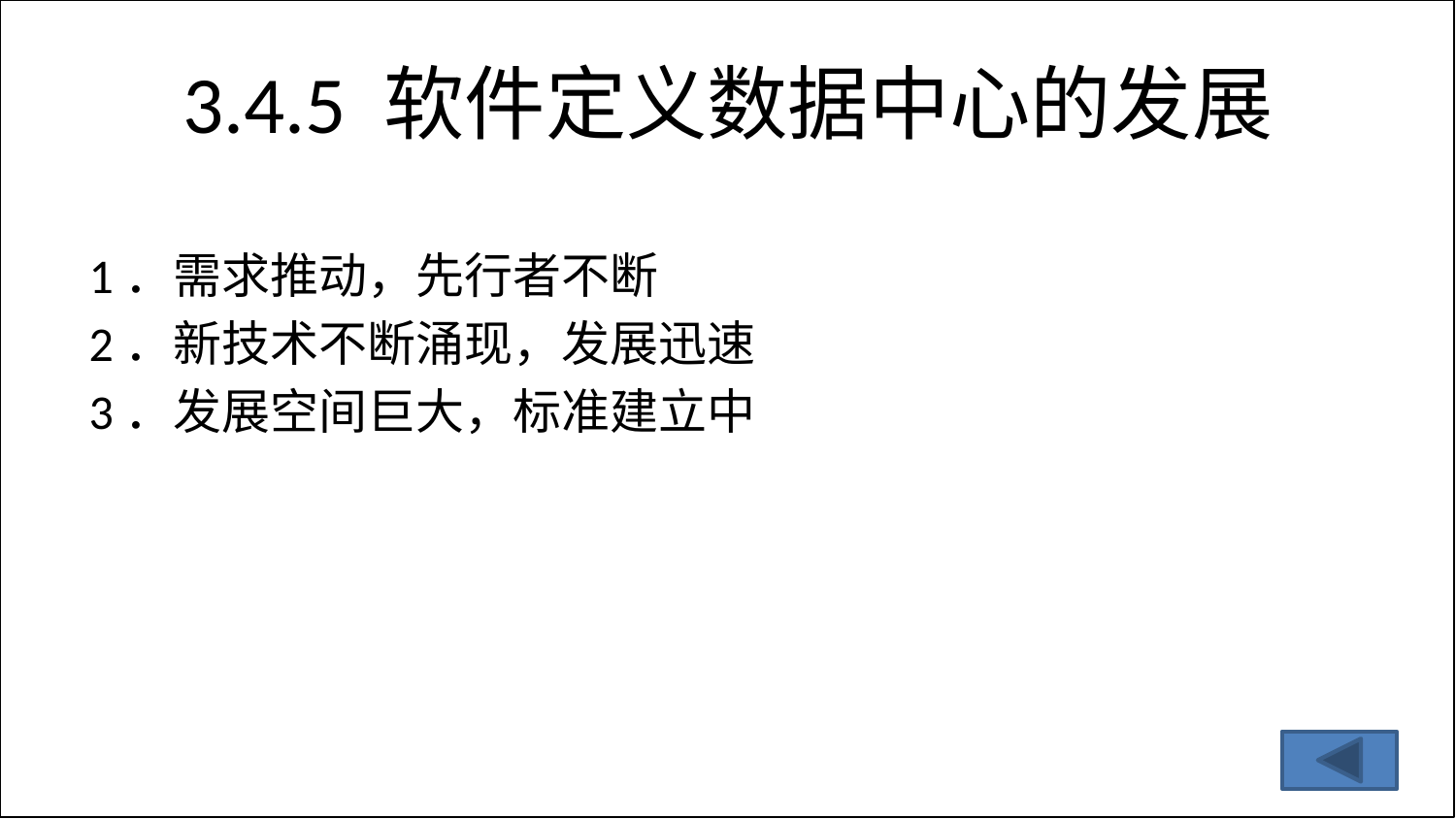

# 3.4.5 软件定义数据中心的发展
1．需求推动，先行者不断
2．新技术不断涌现，发展迅速
3．发展空间巨大，标准建立中